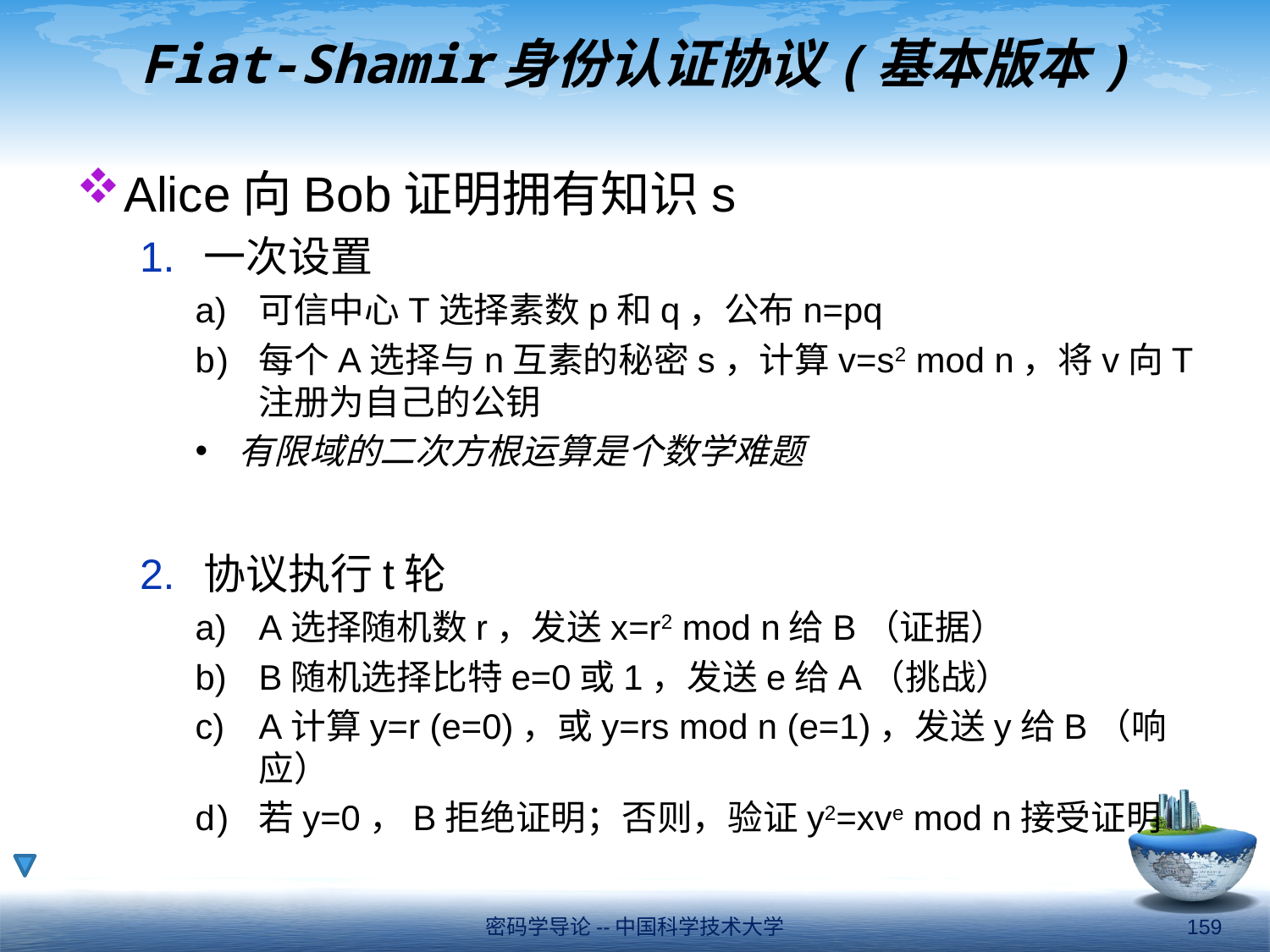

# Fiat-Shamir身份认证协议(基本版本)
Alice向Bob证明拥有知识s
一次设置
可信中心T选择素数p和q，公布n=pq
每个A选择与n互素的秘密s，计算v=s2 mod n，将v向T注册为自己的公钥
有限域的二次方根运算是个数学难题

协议执行t轮
A选择随机数r，发送x=r2 mod n给B（证据）
B随机选择比特e=0或1，发送e给A（挑战）
A计算y=r (e=0)，或y=rs mod n (e=1)，发送y给B（响应）
若y=0，B拒绝证明；否则，验证y2=xve mod n接受证明

密码学导论--中国科学技术大学
159